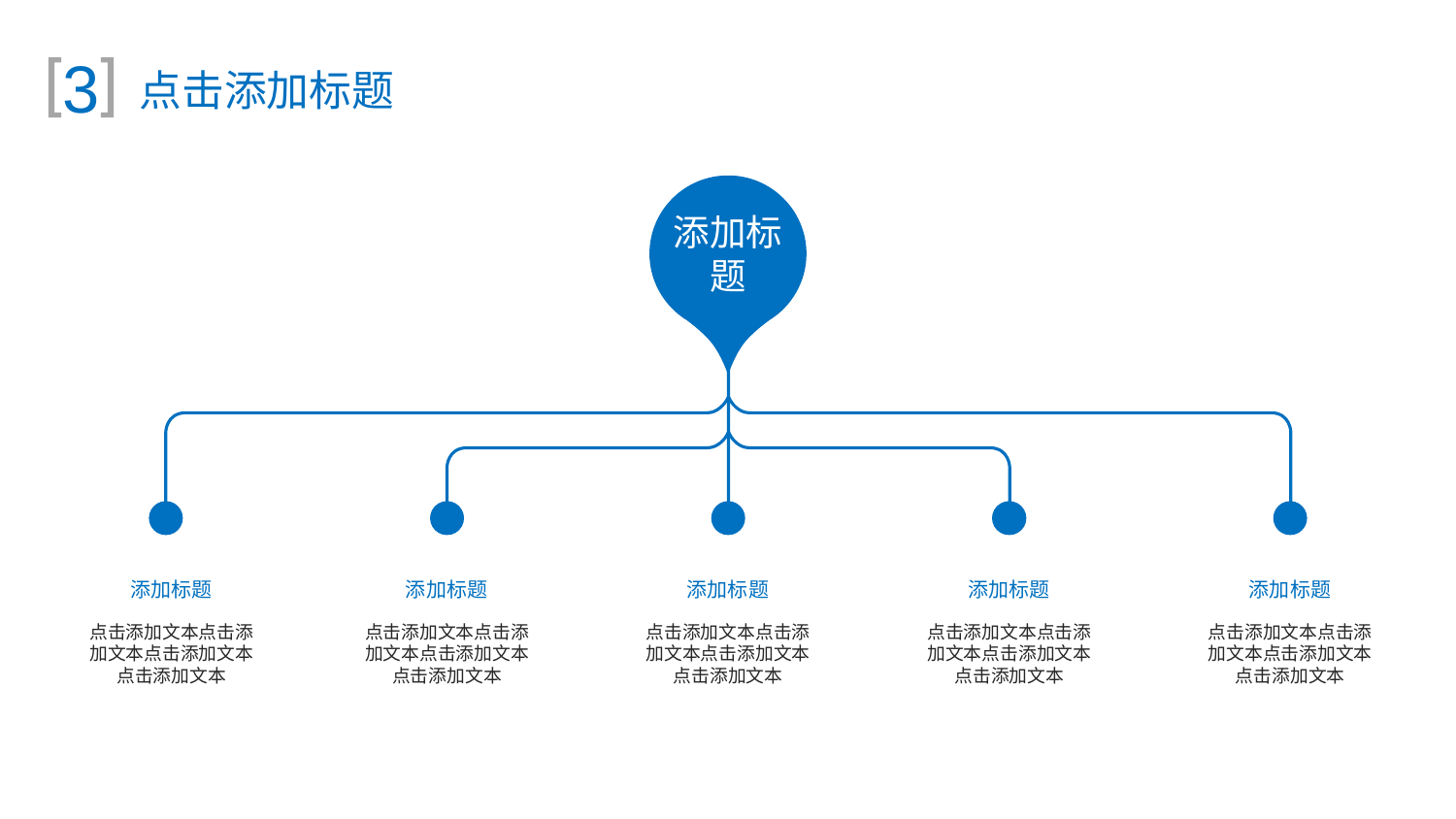

3
点击添加标题

添加标题

添加标题
添加标题
添加标题
添加标题
添加标题
点击添加文本点击添加文本点击添加文本点击添加文本
点击添加文本点击添加文本点击添加文本点击添加文本
点击添加文本点击添加文本点击添加文本点击添加文本
点击添加文本点击添加文本点击添加文本点击添加文本
点击添加文本点击添加文本点击添加文本点击添加文本